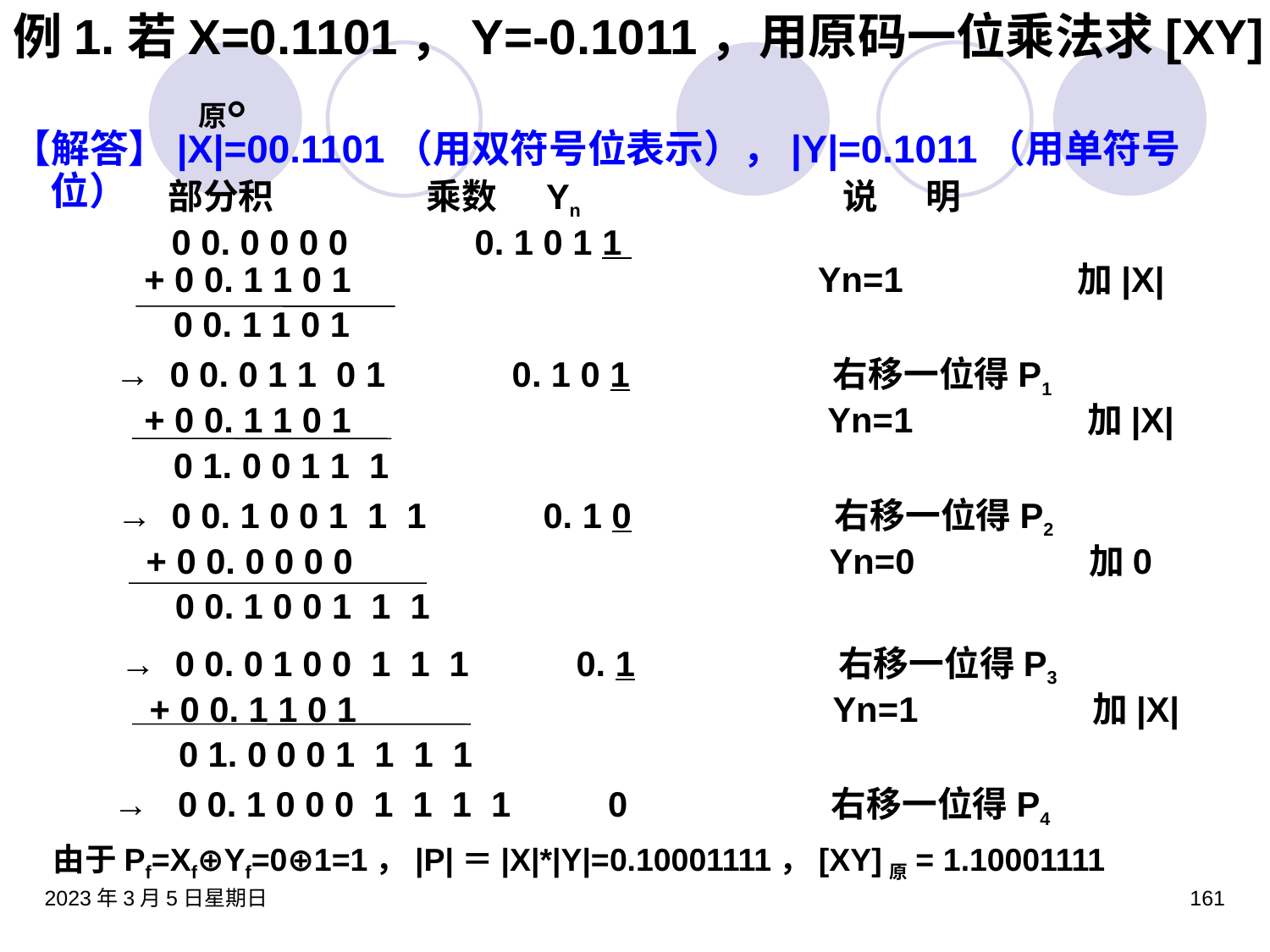

# 例1.若X=0.1101，Y=-0.1011，用原码一位乘法求[XY]原。
【解答】|X|=00.1101（用双符号位表示），|Y|=0.1011（用单符号位）
             部分积                   乘数     Yn                          说      明
            0 0. 0 0 0 0             0. 1 0 1 1
         + 0 0. 1 1 0 1                                                Yn=1                 加|X|
            0 0. 1 1 0 1

      →  0 0. 0 1 1  0 1             0. 1 0 1                    右移一位得P1
         + 0 0. 1 1 0 1                                                 Yn=1                 加|X|
            0 1. 0 0 1 1  1

      →  0 0. 1 0 0 1  1  1            0. 1 0                    右移一位得P2
         + 0 0. 0 0 0 0                                                 Yn=0                 加0
            0 0. 1 0 0 1  1  1

      →  0 0. 0 1 0 0  1  1  1           0. 1                    右移一位得P3
         + 0 0. 1 1 0 1                                                 Yn=1                 加|X|
            0 1. 0 0 0 1  1  1  1

      →   0 0. 1 0 0 0  1  1  1  1          0                    右移一位得P4
由于Pf=Xf⊕Yf=0⊕1=1，|P|＝|X|*|Y|=0.10001111，[XY]原= 1.10001111
2023年3月5日星期日
161